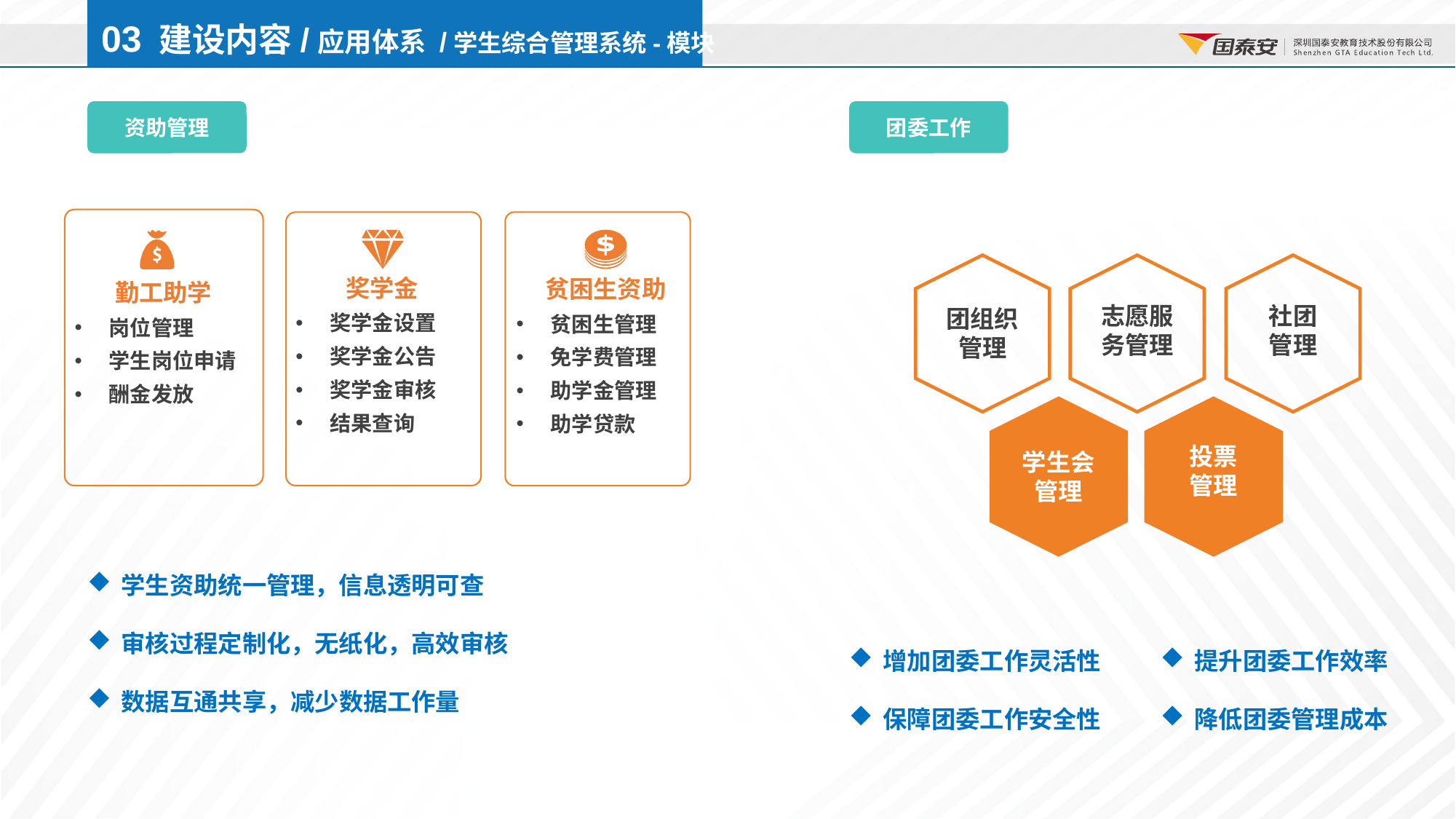

03 建设内容/应用体系 /学生综合管理系统-模块

资助管理
团委工作

奖学金
奖学金设置
奖学金公告
奖学金审核
结果查询

贫困生资助
贫困生管理
免学费管理
助学金管理
助学贷款

勤工助学
岗位管理
学生岗位申请
酬金发放

志愿服务管理
社团管理
团组织
管理

投票管理
学生会管理
学生资助统一管理，信息透明可查
审核过程定制化，无纸化，高效审核
数据互通共享，减少数据工作量
增加团委工作灵活性
保障团委工作安全性
提升团委工作效率
降低团委管理成本